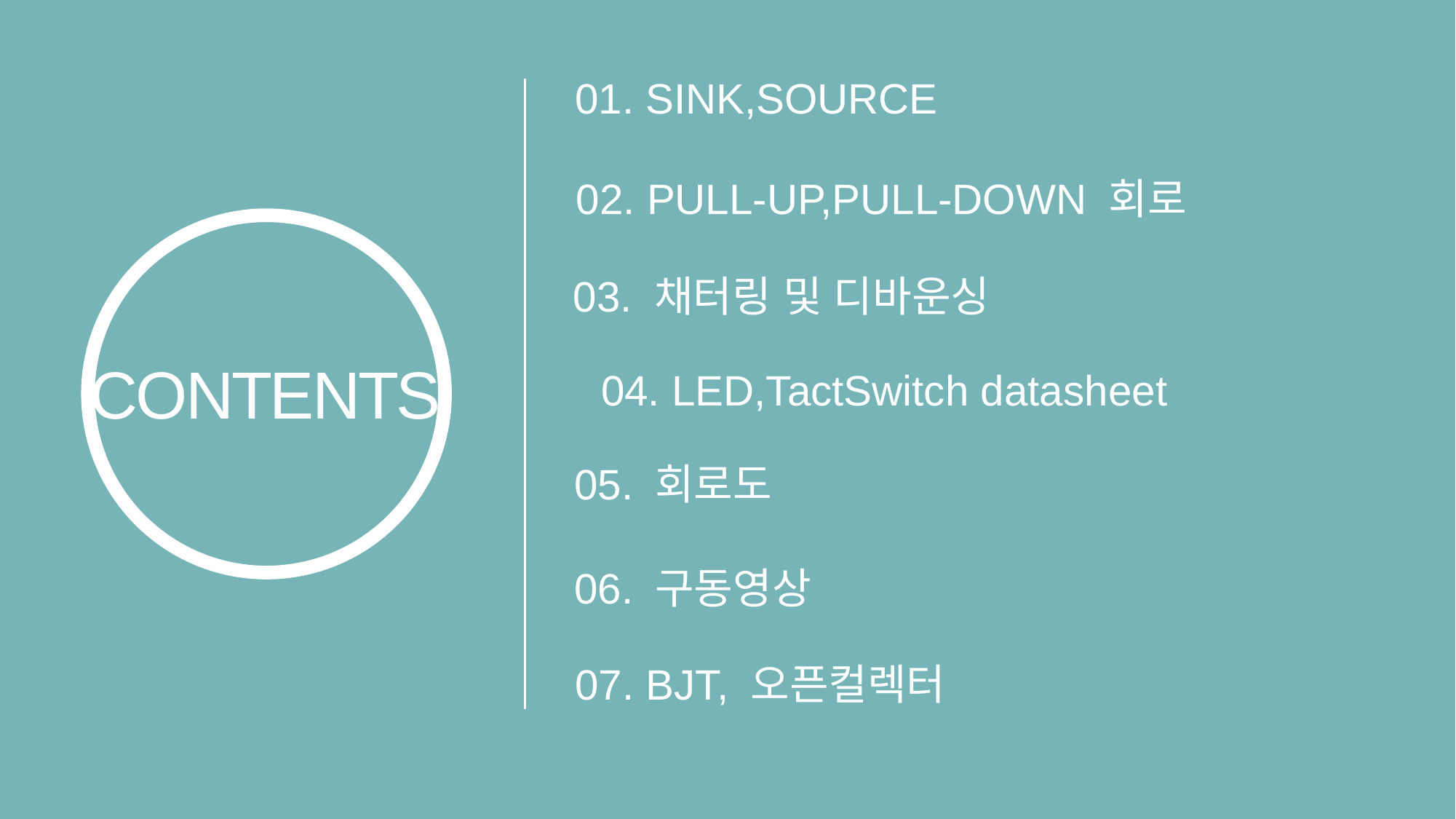

01. SINK,SOURCE
02. PULL-UP,PULL-DOWN 회로

CONTENTS
03. 채터링 및 디바운싱
04. LED,TactSwitch datasheet
05. 회로도
06. 구동영상
07. BJT, 오픈컬렉터